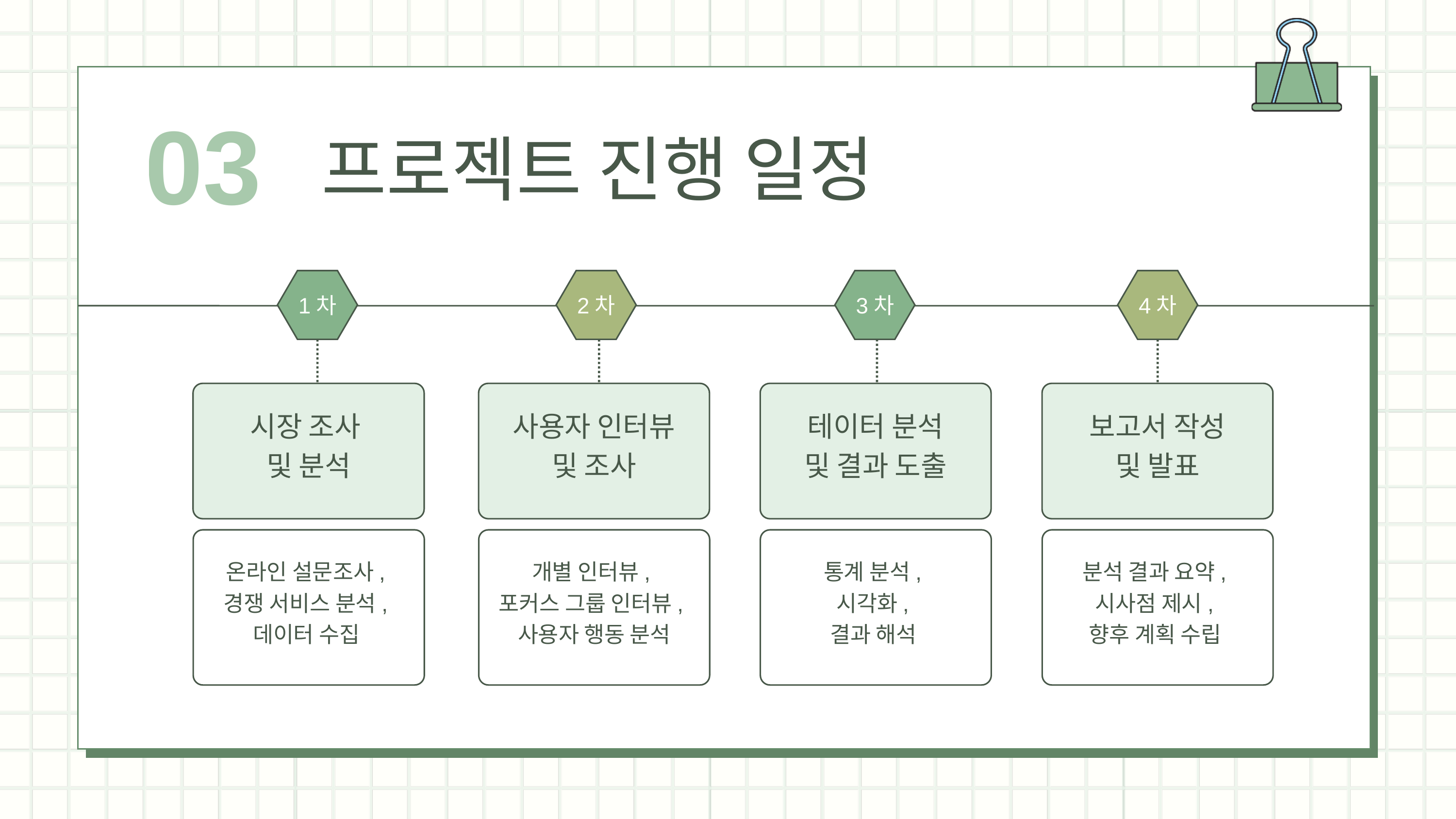

03
프로젝트 진행 일정

1차

2차

3차

4차

시장 조사
및 분석

사용자 인터뷰
및 조사

테이터 분석
및 결과 도출

보고서 작성
및 발표

온라인 설문조사,
경쟁 서비스 분석,
데이터 수집

개별 인터뷰,
포커스 그룹 인터뷰,
사용자 행동 분석

통계 분석,
시각화,
결과 해석

분석 결과 요약,
시사점 제시,
향후 계획 수립